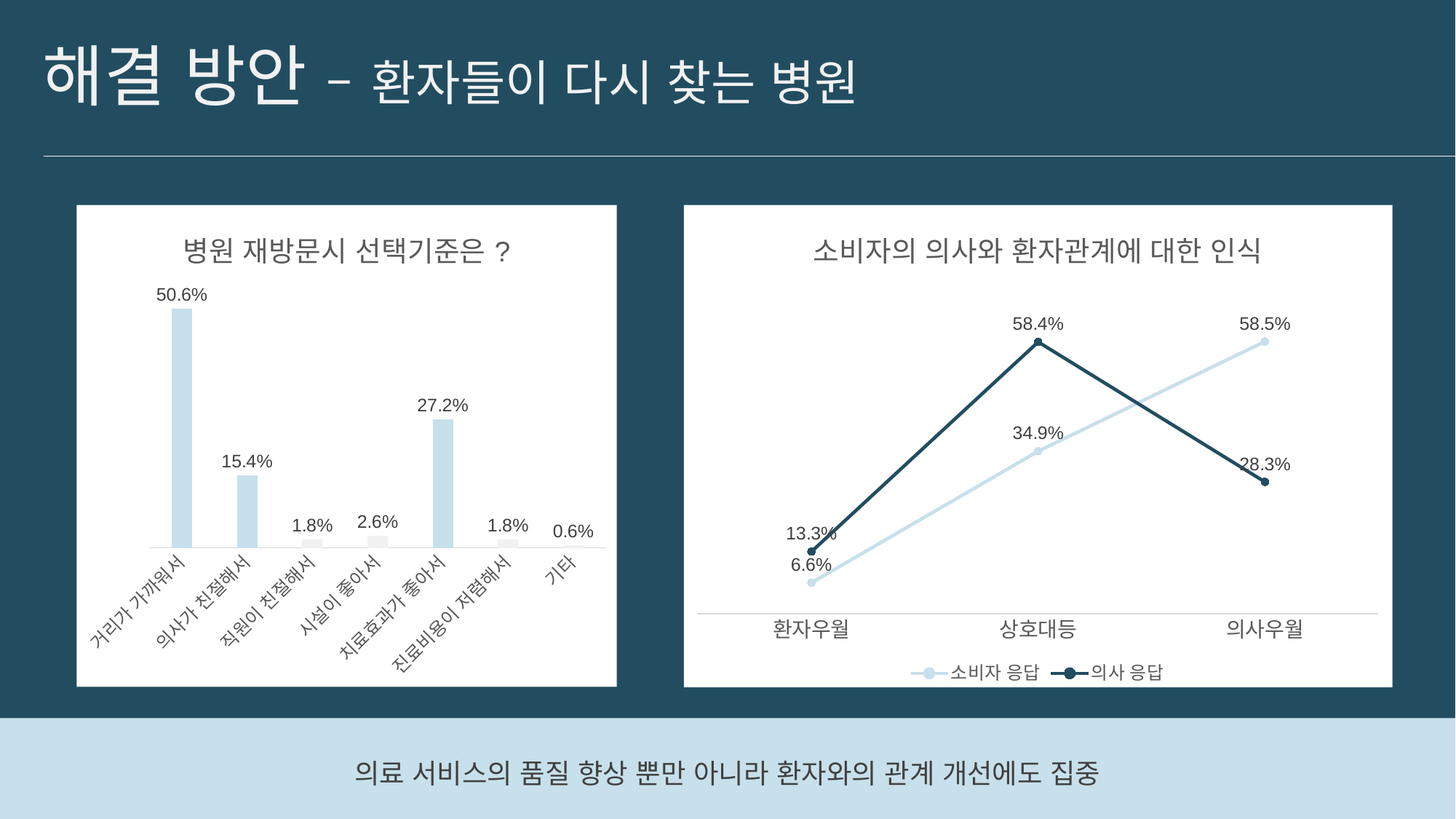

# 해결 방안 – 환자들이 다시 찾는 병원

### Chart: 병원 재방문시 선택기준은?

| Category | 계열 1 |
|---|---|
| 거리가 가까워서 | 0.506 |
| 의사가 친절해서 | 0.154 |
| 직원이 친절해서 | 0.018 |
| 시설이 좋아서 | 0.026 |
| 치료효과가 좋아서 | 0.272 |
| 진료비용이 저렴해서 | 0.018 |
| 기타 | 0.006 |

### Chart: 소비자의 의사와 환자관계에 대한 인식

| Category | 소비자 응답 | 의사 응답 |
|---|---|---|
| 환자우월 | 0.066 | 0.133 |
| 상호대등 | 0.349 | 0.584 |
| 의사우월 | 0.585 | 0.283 |
의료 서비스의 품질 향상 뿐만 아니라 환자와의 관계 개선에도 집중